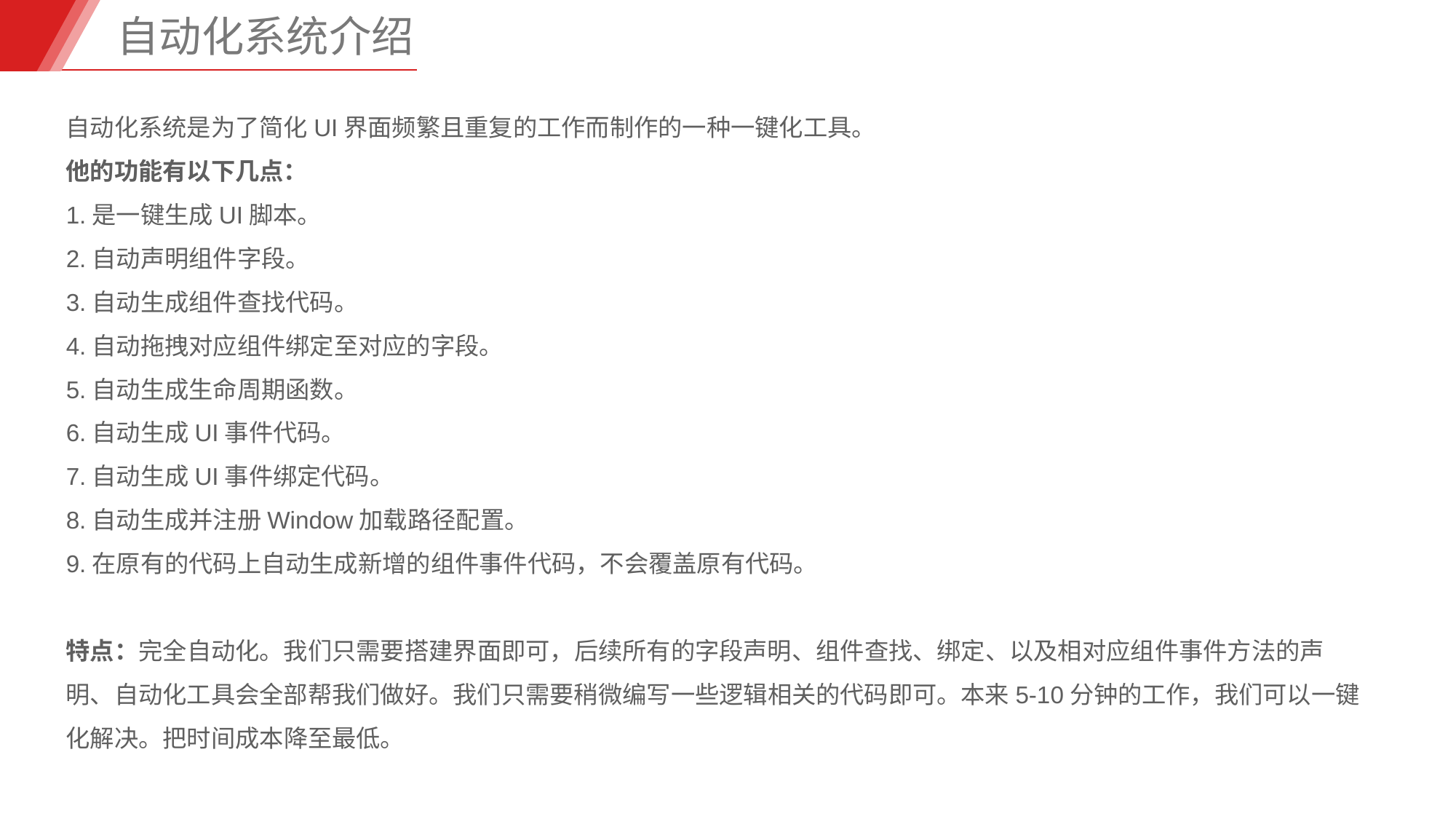

自动化系统介绍
自动化系统是为了简化UI界面频繁且重复的工作而制作的一种一键化工具。
他的功能有以下几点：
1.是一键生成UI脚本。
2.自动声明组件字段。
3.自动生成组件查找代码。
4.自动拖拽对应组件绑定至对应的字段。
5.自动生成生命周期函数。
6.自动生成UI事件代码。
7.自动生成UI事件绑定代码。
8.自动生成并注册Window加载路径配置。
9.在原有的代码上自动生成新增的组件事件代码，不会覆盖原有代码。

特点：完全自动化。我们只需要搭建界面即可，后续所有的字段声明、组件查找、绑定、以及相对应组件事件方法的声明、自动化工具会全部帮我们做好。我们只需要稍微编写一些逻辑相关的代码即可。本来5-10分钟的工作，我们可以一键化解决。把时间成本降至最低。